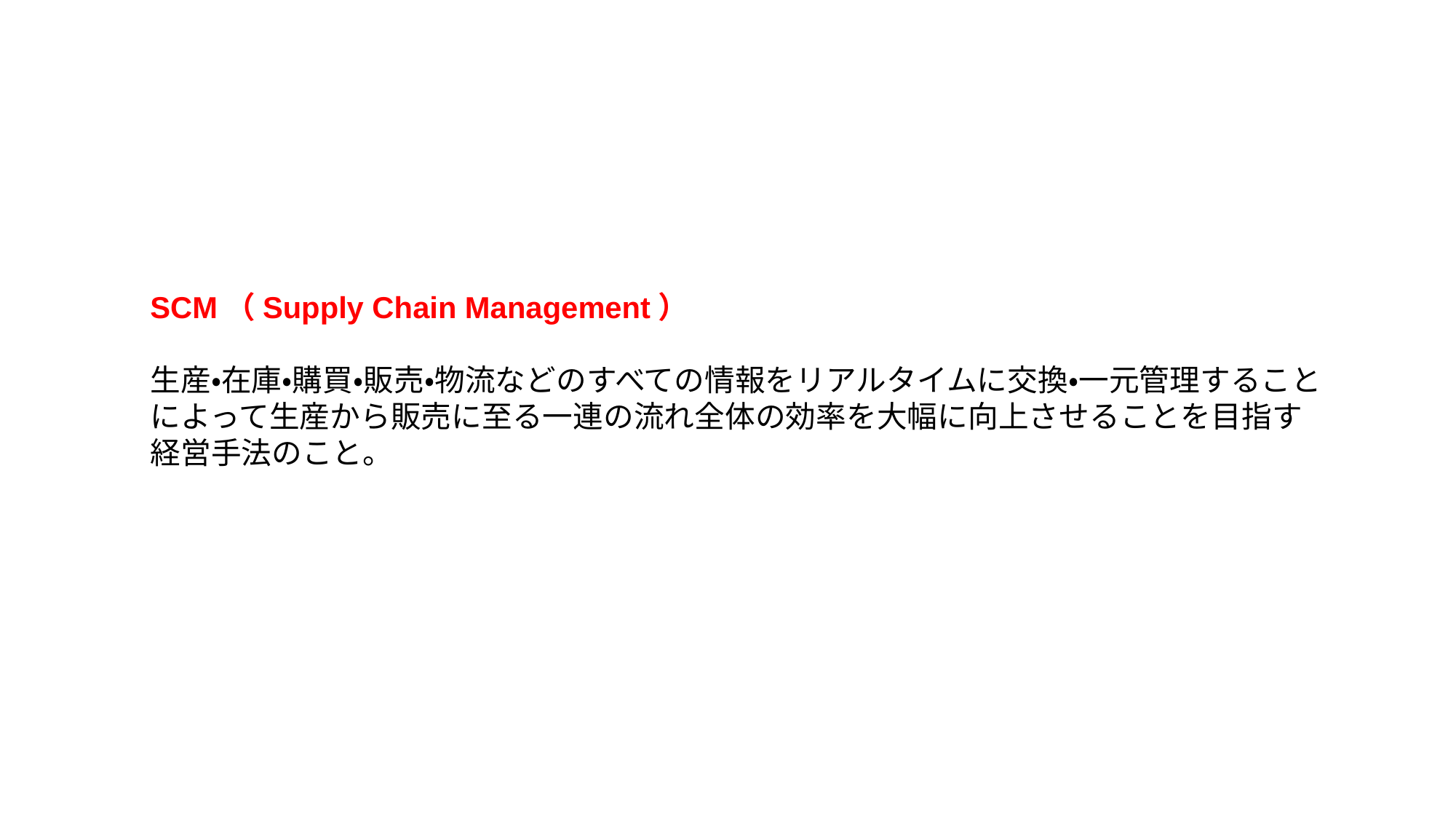

SCM（Supply Chain Management）

生産・在庫・購買・販売・物流などのすべての情報をリアルタイムに交換・一元管理することによって生産から販売に至る一連の流れ全体の効率を大幅に向上させることを目指す経営手法のこと。